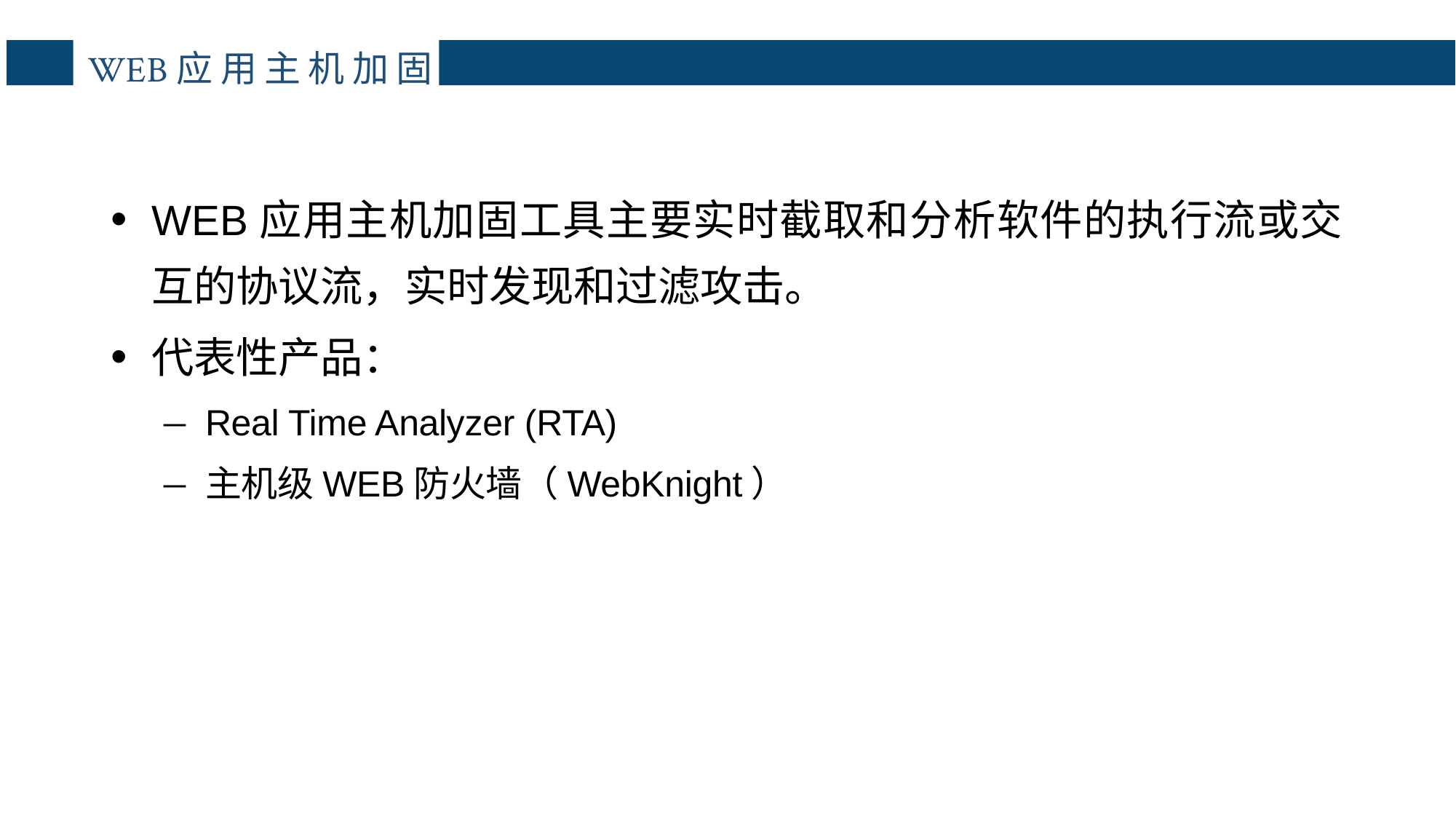

# WEB应用主机加固
WEB应用主机加固工具主要实时截取和分析软件的执行流或交互的协议流，实时发现和过滤攻击。
代表性产品：
Real Time Analyzer (RTA)
主机级WEB防火墙（WebKnight）